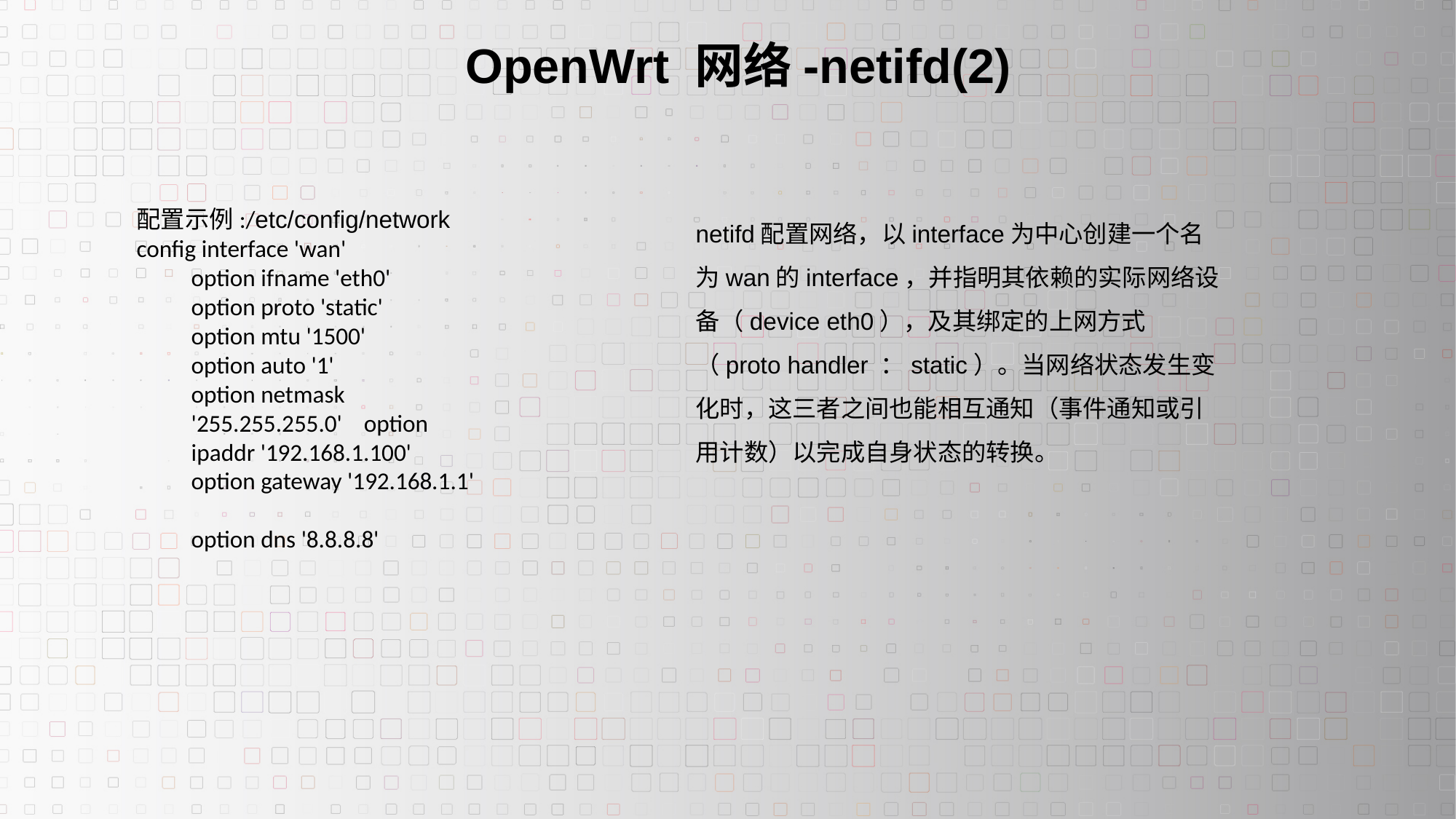

OpenWrt 网络-netifd(2)
配置示例:/etc/config/network
config interface 'wan'
option ifname 'eth0'
option proto 'static'
option mtu '1500'
option auto '1'
option netmask '255.255.255.0'    option ipaddr '192.168.1.100'       option gateway '192.168.1.1'
option dns '8.8.8.8'
netifd配置网络，以interface为中心创建一个名为wan的interface，并指明其依赖的实际网络设备（device eth0），及其绑定的上网方式（proto handler ：static）。当网络状态发生变化时，这三者之间也能相互通知（事件通知或引用计数）以完成自身状态的转换。